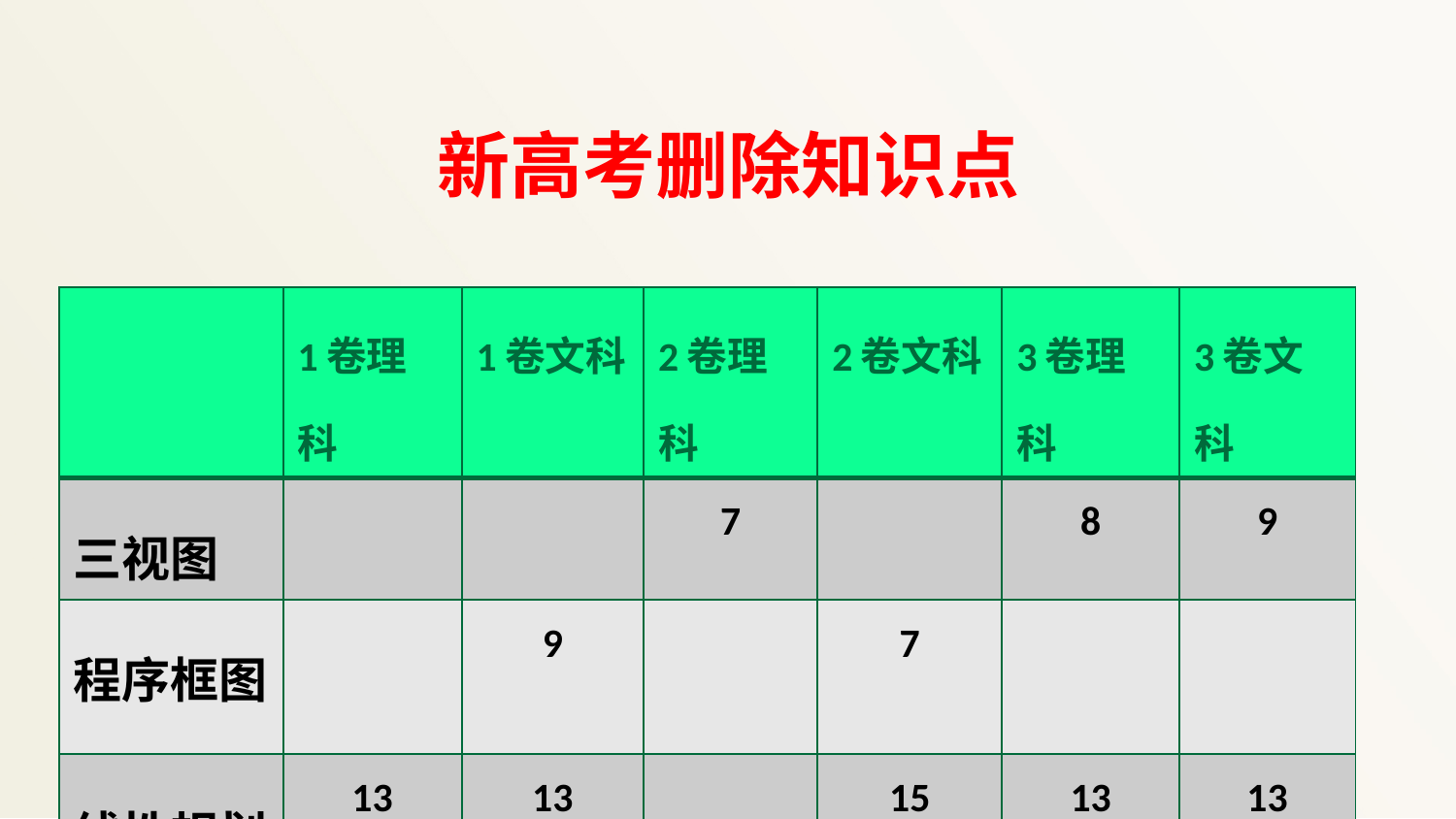

# 新高考删除知识点
|  | 1卷理科 | 1卷文科 | 2卷理科 | 2卷文科 | 3卷理科 | 3卷文科 |
| --- | --- | --- | --- | --- | --- | --- |
| 三视图 |  |  | 7 |  | 8 | 9 |
| 程序框图 |  | 9 |  | 7 |  |  |
| 线性规划 | 13 | 13 |  | 15 | 13 | 13 |